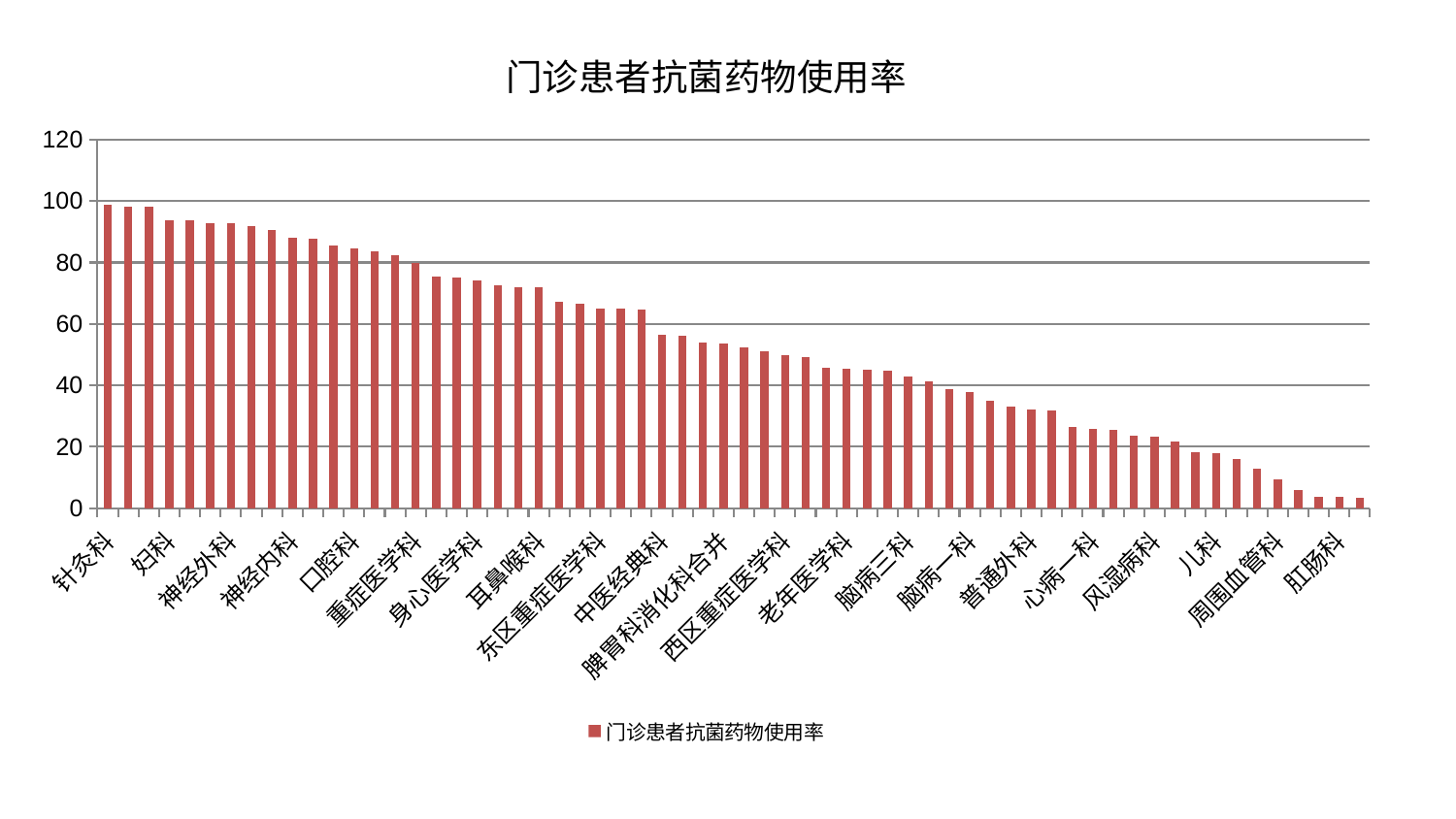

### Chart: 门诊患者抗菌药物使用率

| Category | 门诊患者抗菌药物使用率 |
|---|---|
| 针灸科 | 98.80238552273065 |
| 康复科 | 98.29514905053342 |
| 心病四科 | 98.1667996567509 |
| 妇科 | 93.84379014066874 |
| 脾胃病科 | 93.76835616145999 |
| 血液科 | 92.9074255349151 |
| 神经外科 | 92.88912594578609 |
| 心病三科 | 91.72807877336051 |
| 消化内科 | 90.74774133182748 |
| 神经内科 | 87.95622926602103 |
| 乳腺甲状腺外科 | 87.88002666502655 |
| 创伤骨科 | 85.69629300637563 |
| 口腔科 | 84.71975492324857 |
| 泌尿外科 | 83.77338128868618 |
| 中医外治中心 | 82.39253562539413 |
| 重症医学科 | 79.71288916677838 |
| 胸外科 | 75.3768285708758 |
| 产科 | 75.22517048923392 |
| 身心医学科 | 74.06218162788392 |
| 小儿推拿科 | 72.61591794892317 |
| 美容皮肤科 | 71.89432319380862 |
| 耳鼻喉科 | 71.82403475010484 |
| 皮肤科 | 67.10860689553706 |
| 综合内科 | 66.56644518347865 |
| 东区重症医学科 | 65.01222510762999 |
| 肝胆外科 | 64.92865482827727 |
| 心血管内科 | 64.64206474050636 |
| 中医经典科 | 56.37377647088586 |
| 推拿科 | 56.32119812739986 |
| 呼吸内科 | 53.87643495890009 |
| 脾胃科消化科合并 | 53.56192509627922 |
| 肝病科 | 52.33610465719385 |
| 肾病科 | 51.082099192195976 |
| 西区重症医学科 | 49.98294887389583 |
| 骨科 | 49.11793744436051 |
| 东区肾病科 | 45.73382045280947 |
| 老年医学科 | 45.57091305163708 |
| 肿瘤内科 | 45.01393965529212 |
| 运动损伤骨科 | 44.79731366078876 |
| 脑病三科 | 42.96194706174168 |
| 显微骨科 | 41.47861150827434 |
| 内分泌科 | 38.828941084448296 |
| 脑病一科 | 37.683860194433706 |
| 微创骨科 | 35.02468066745295 |
| 治未病中心 | 33.0369631577923 |
| 普通外科 | 32.17767220110741 |
| 心病二科 | 31.865357678324568 |
| 妇二科 | 26.403525238016524 |
| 心病一科 | 25.734754133406888 |
| 男科 | 25.5560626513603 |
| 肾脏内科 | 23.47441163324444 |
| 风湿病科 | 23.23270830756652 |
| 关节骨科 | 21.580547177027398 |
| 医院 | 18.173296535977677 |
| 儿科 | 17.956697094076013 |
| 妇科妇二科合并 | 15.967615644111532 |
| 脑病二科 | 12.938756083086878 |
| 周围血管科 | 9.270212310445093 |
| 眼科 | 6.049575725366529 |
| 脊柱骨科 | 3.856728935686804 |
| 肛肠科 | 3.778908857584362 |
| 小儿骨科 | 3.412764131997914 |
196